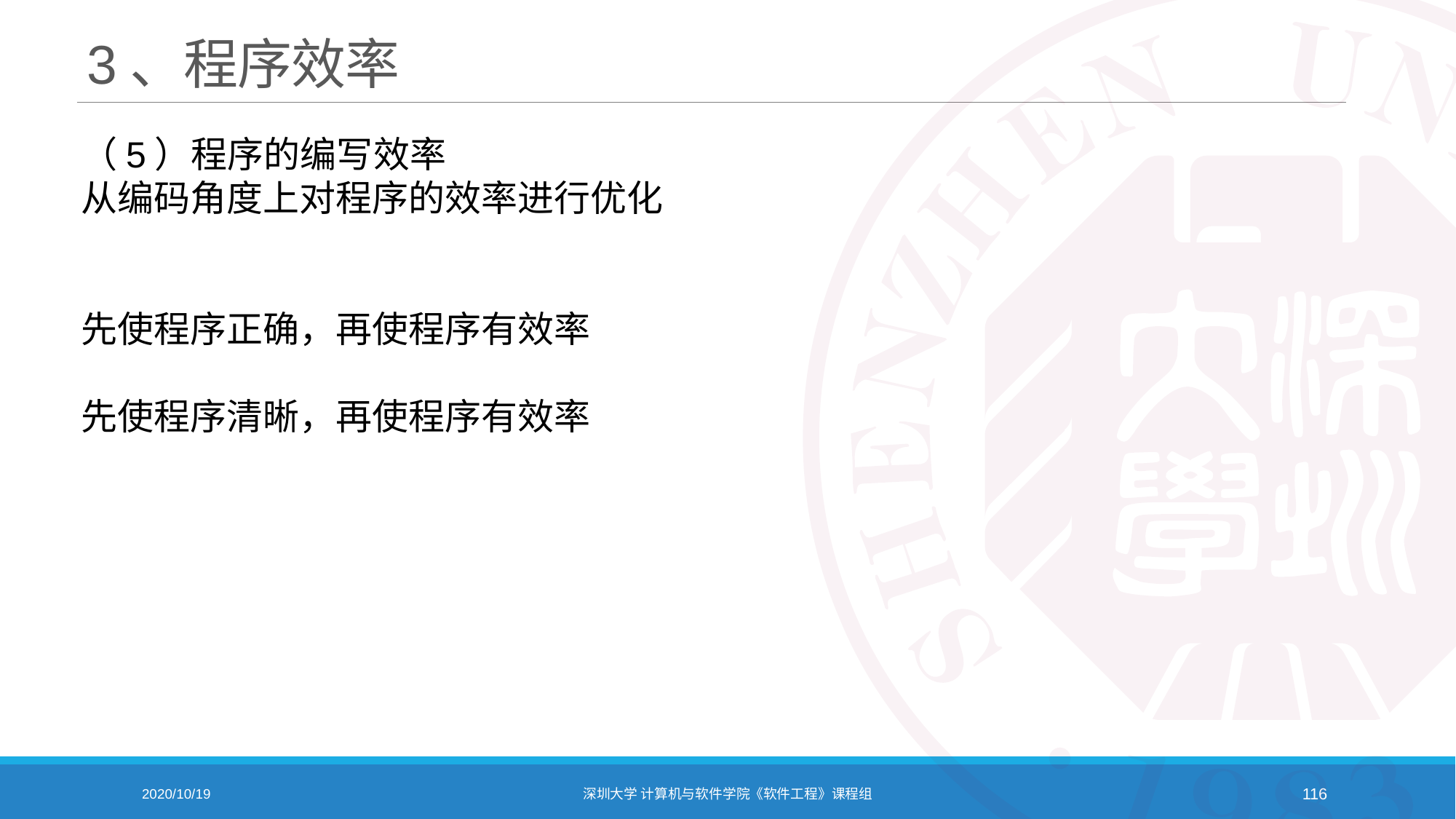

# 3、程序效率
（5）程序的编写效率
从编码角度上对程序的效率进行优化

先使程序正确，再使程序有效率

先使程序清晰，再使程序有效率
2020/10/19
深圳大学 计算机与软件学院《软件工程》课程组
116